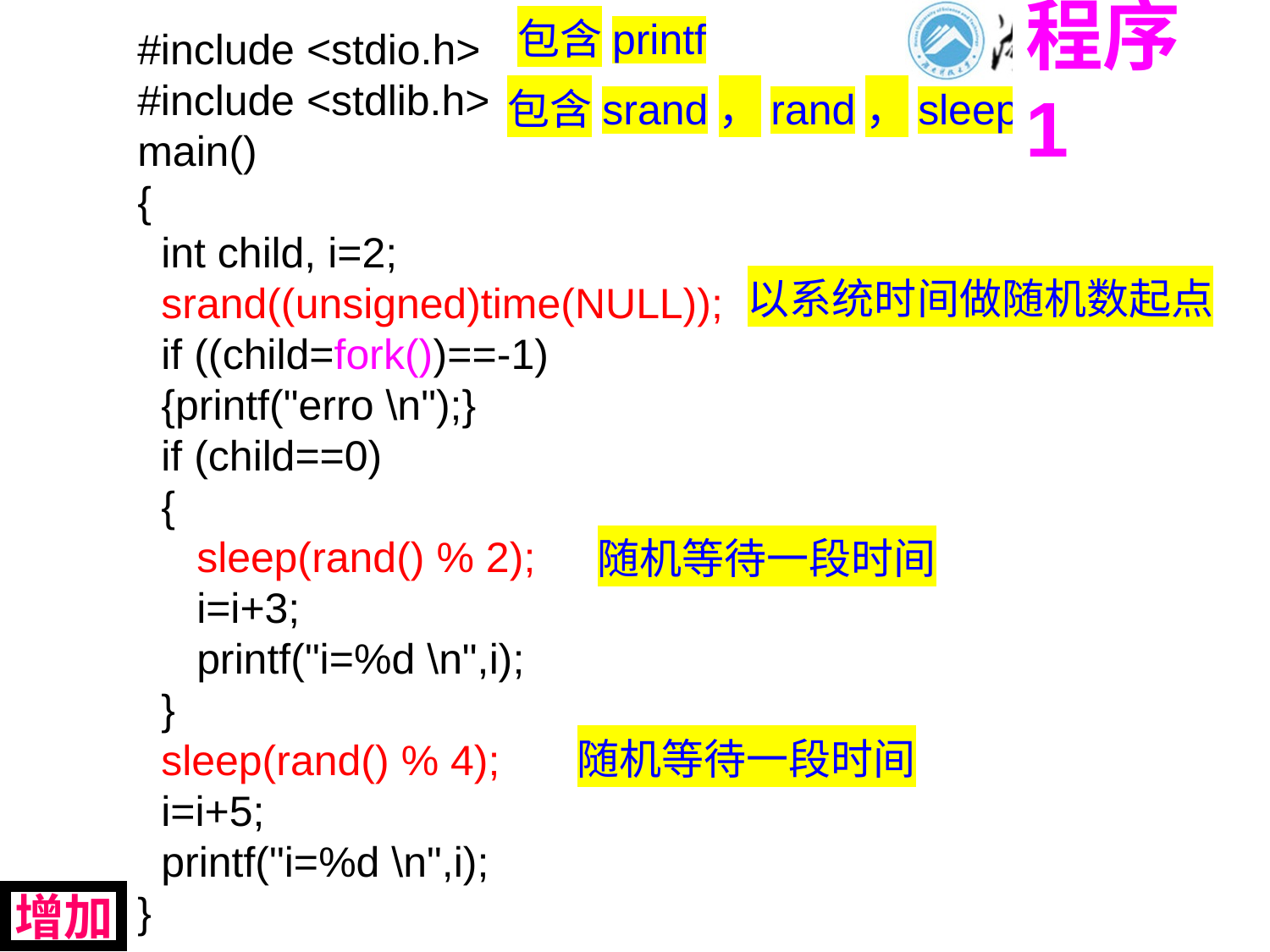

# 程序 1
包含printf
#include <stdio.h>
#include <stdlib.h>
main()
{
  int child, i=2;
  srand((unsigned)time(NULL));
  if ((child=fork())==-1)
  {printf("erro \n");}
  if (child==0)
  {
     sleep(rand() % 2);
     i=i+3;
     printf("i=%d \n",i);
  }
  sleep(rand() % 4);
  i=i+5;
  printf("i=%d \n",i);
}
包含srand，rand，sleep
以系统时间做随机数起点
随机等待一段时间
随机等待一段时间
增加